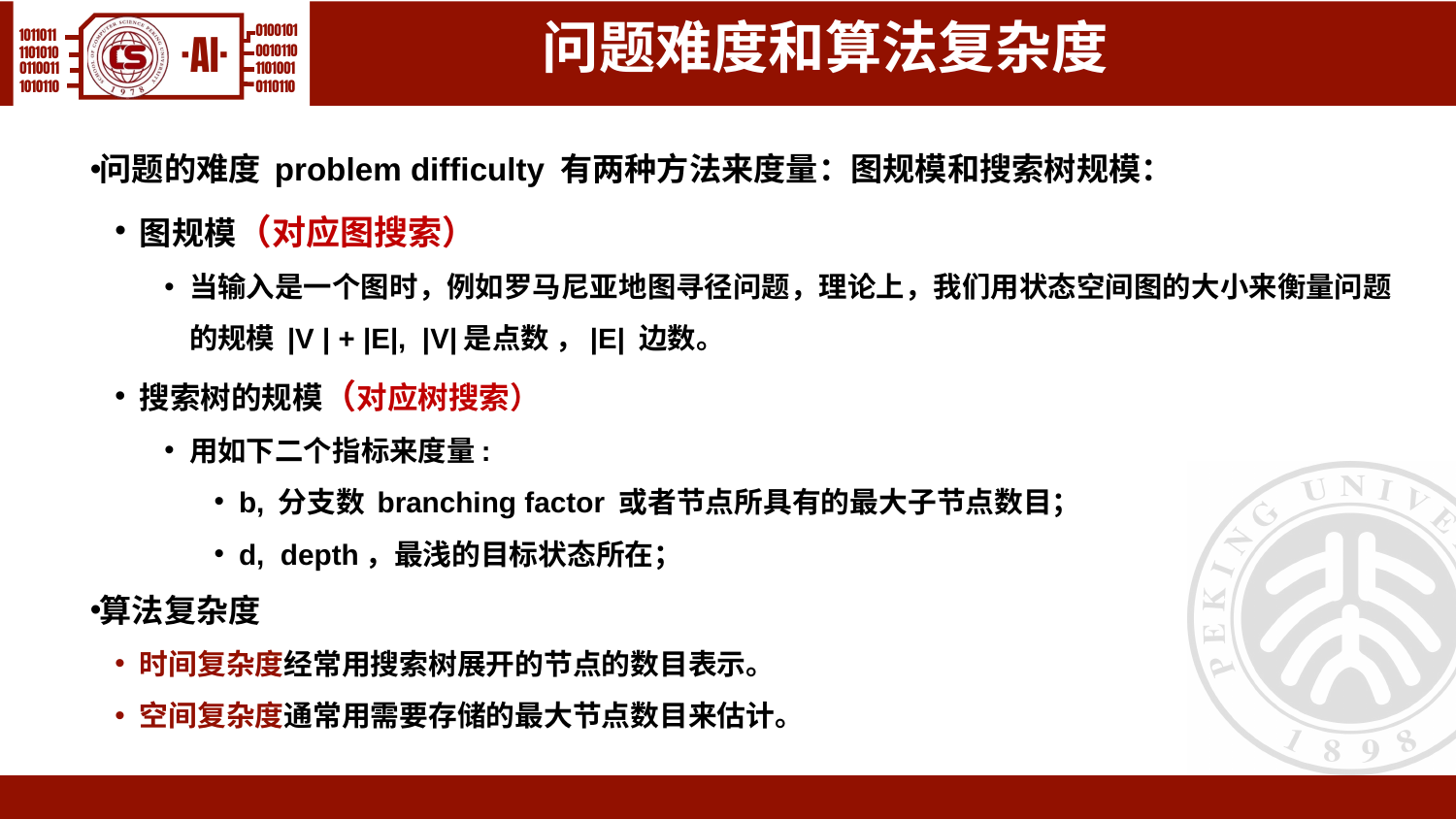

# 问题难度和算法复杂度
问题的难度 problem difficulty 有两种方法来度量：图规模和搜索树规模：
图规模（对应图搜索）
当输入是一个图时，例如罗马尼亚地图寻径问题，理论上，我们用状态空间图的大小来衡量问题的规模 |V | + |E|,  |V|是点数 ，|E| 边数。
搜索树的规模（对应树搜索）
用如下二个指标来度量:
b, 分支数 branching factor 或者节点所具有的最大子节点数目；
d,  depth，最浅的目标状态所在；
算法复杂度
时间复杂度经常用搜索树展开的节点的数目表示。
空间复杂度通常用需要存储的最大节点数目来估计。